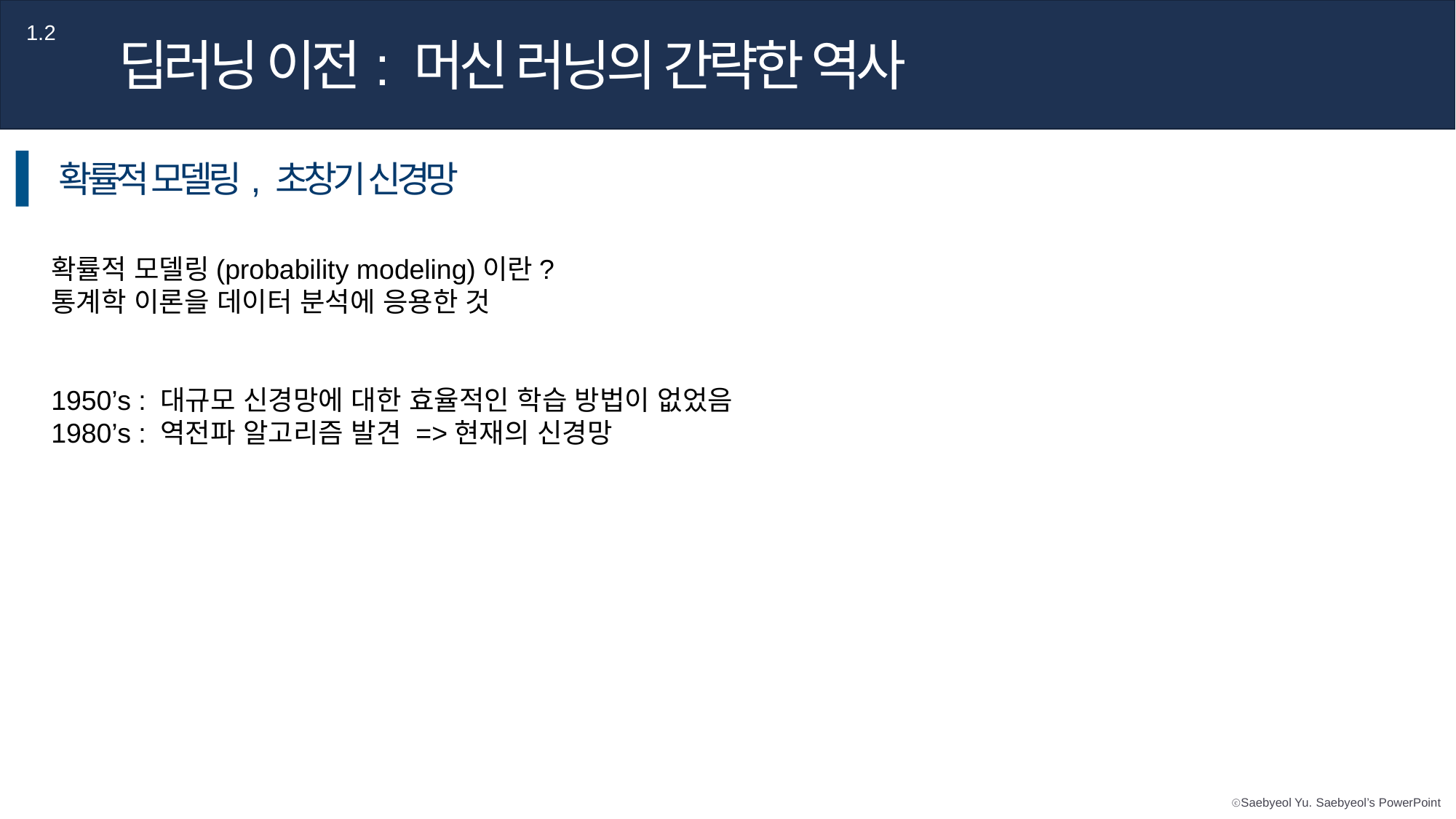

제목을 입력하세요
Part 1,
1.2
딥러닝 이전: 머신 러닝의 간략한 역사
Lorem Ipsum is simply dummy text of the printing and typesetting industry

확률적 모델링, 초창기 신경망
확률적 모델링(probability modeling)이란?
통계학 이론을 데이터 분석에 응용한 것

1950’s : 대규모 신경망에 대한 효율적인 학습 방법이 없었음
1980’s : 역전파 알고리즘 발견 =>현재의 신경망